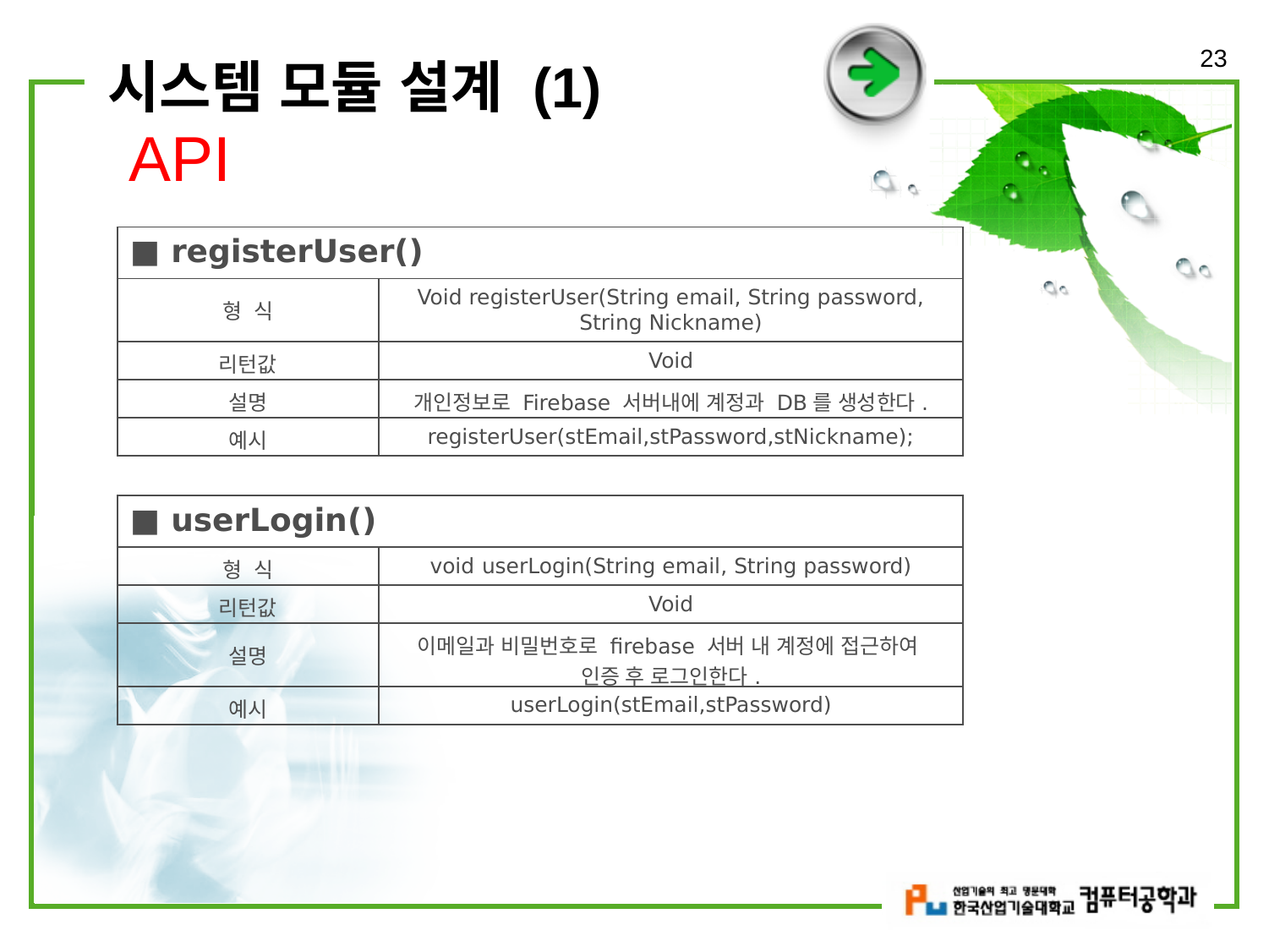

23
# 시스템 모듈 설계 (1)
API
| ■ registerUser() |  |
| --- | --- |
| 형 식 | Void registerUser(String email, String password, String Nickname) |
| 리턴값 | Void |
| 설명 | 개인정보로 Firebase 서버내에 계정과 DB를 생성한다. |
| 예시 | registerUser(stEmail,stPassword,stNickname); |
| ■ userLogin() |  |
| --- | --- |
| 형 식 | void userLogin(String email, String password) |
| 리턴값 | Void |
| 설명 | 이메일과 비밀번호로 firebase 서버 내 계정에 접근하여 인증 후 로그인한다. |
| 예시 | userLogin(stEmail,stPassword) |